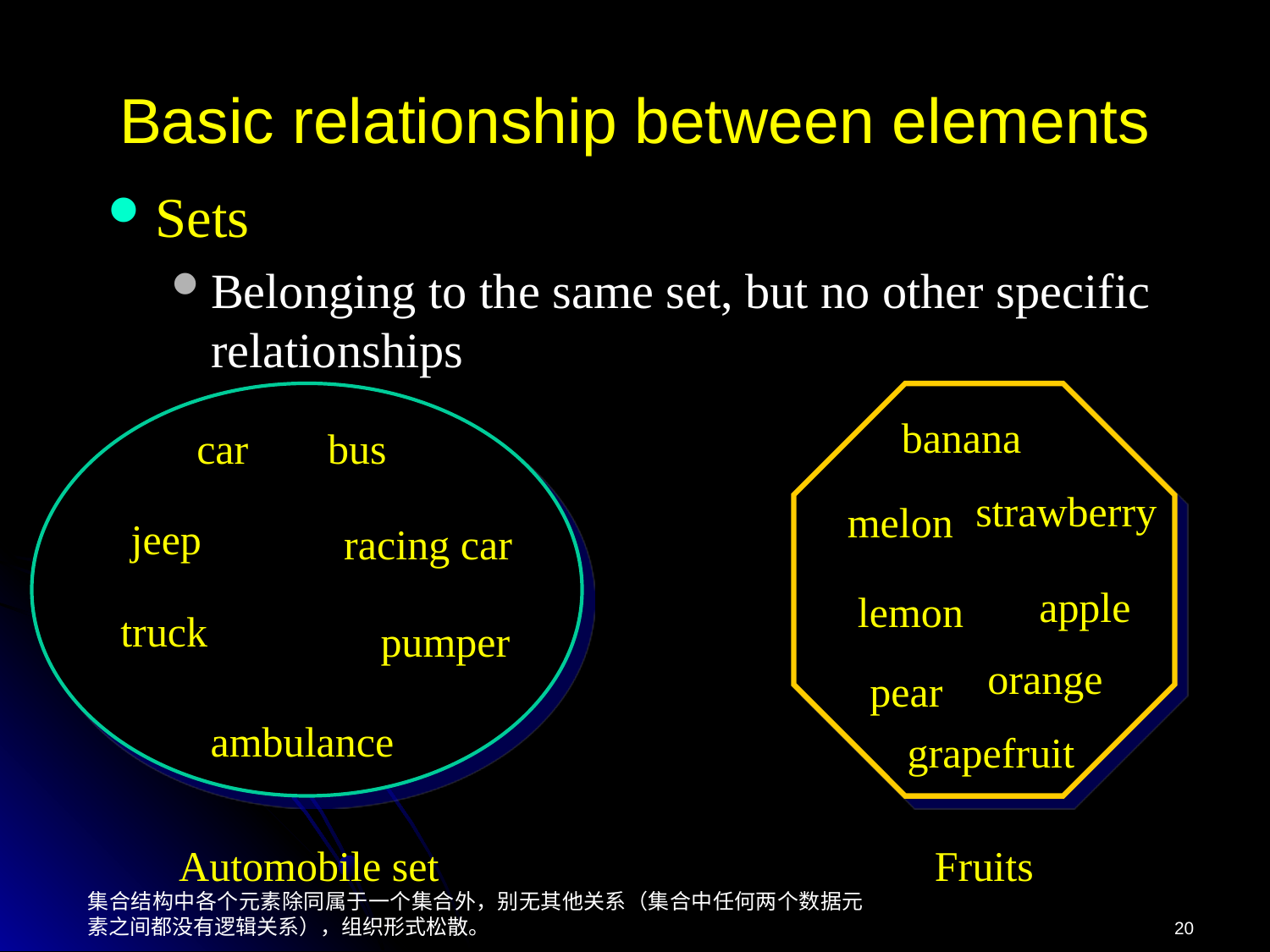

# Basic relationship between elements
Sets
Belonging to the same set, but no other specific relationships

banana
car
bus
strawberry
melon
jeep
racing car
apple
lemon
truck
pumper
orange
pear
ambulance
grapefruit
Automobile set
Fruits
集合结构中各个元素除同属于一个集合外，别无其他关系（集合中任何两个数据元素之间都没有逻辑关系），组织形式松散。

20